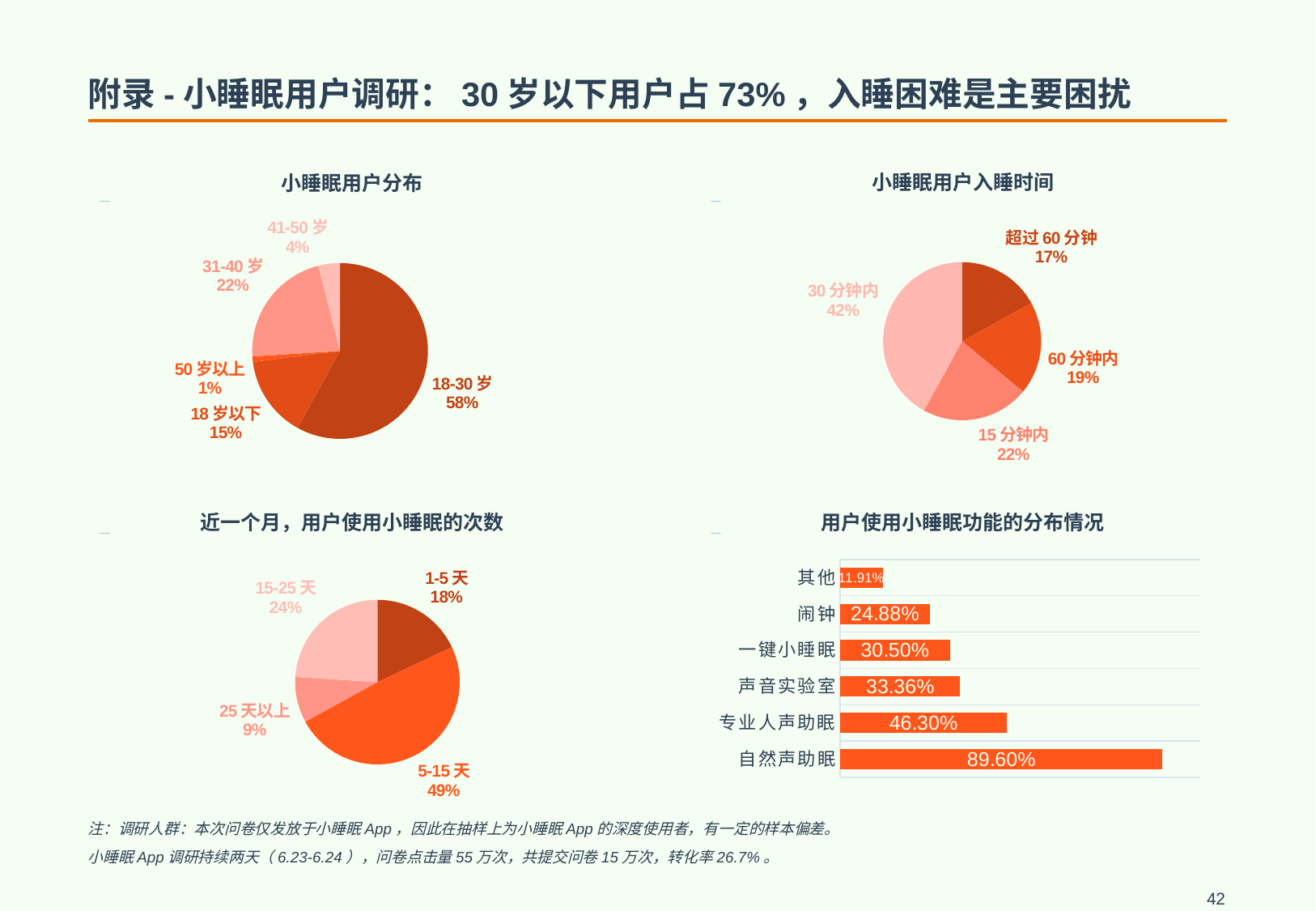

# 附录-小睡眠用户调研：30岁以下用户占73%，入睡困难是主要困扰
小睡眠用户入睡时间
小睡眠用户分布

### Chart

| Category | 比例 |
|---|---|
| 18-30岁 | 0.58 |
| 18岁以下 | 0.15 |
| 50岁以上 | 0.01 |
| 31-40岁 | 0.22 |
| 41-50岁 | 0.04 |

### Chart

| Category | 比例 |
|---|---|
| 超过60分钟 | 0.17 |
| 60分钟内 | 0.19 |
| 15分钟内 | 0.22 |
| 30分钟内 | 0.42 |

近一个月，用户使用小睡眠的次数
用户使用小睡眠功能的分布情况

### Chart

| Category | 使用此功能的用户比例 |
|---|---|
| 自然声助眠 | 0.896 |
| 专业人声助眠 | 0.463 |
| 声音实验室 | 0.3336 |
| 一键小睡眠 | 0.305 |
| 闹钟 | 0.2488 |
| 其他 | 0.1191 |

### Chart

| Category | 比例 |
|---|---|
| 1-5天 | 0.18 |
| 0天 | 0.0 |
| 5-15天 | 0.49 |
| 25天以上 | 0.09 |
| 15-25天 | 0.24 |
注：调研人群：本次问卷仅发放于小睡眠App，因此在抽样上为小睡眠App的深度使用者，有一定的样本偏差。
小睡眠App调研持续两天（6.23-6.24），问卷点击量55万次，共提交问卷15万次，转化率26.7%。